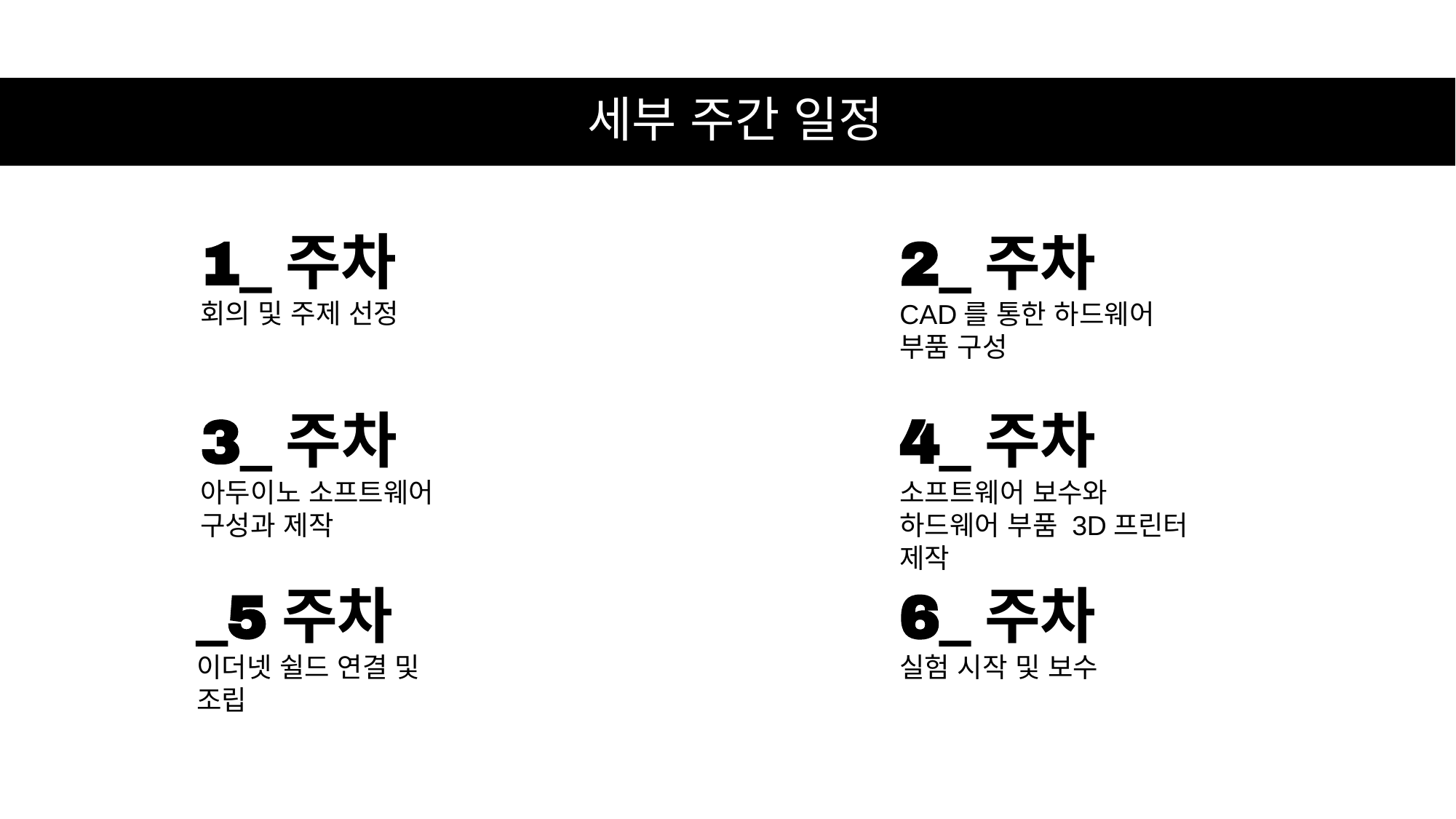

# 세부 주간 일정

1_주차
회의 및 주제 선정
2_주차
CAD를 통한 하드웨어 부품 구성
3_주차
아두이노 소프트웨어 구성과 제작
4_주차
소프트웨어 보수와 하드웨어 부품 3D프린터 제작
_5주차
이더넷 쉴드 연결 및 조립
6_주차
실험 시작 및 보수